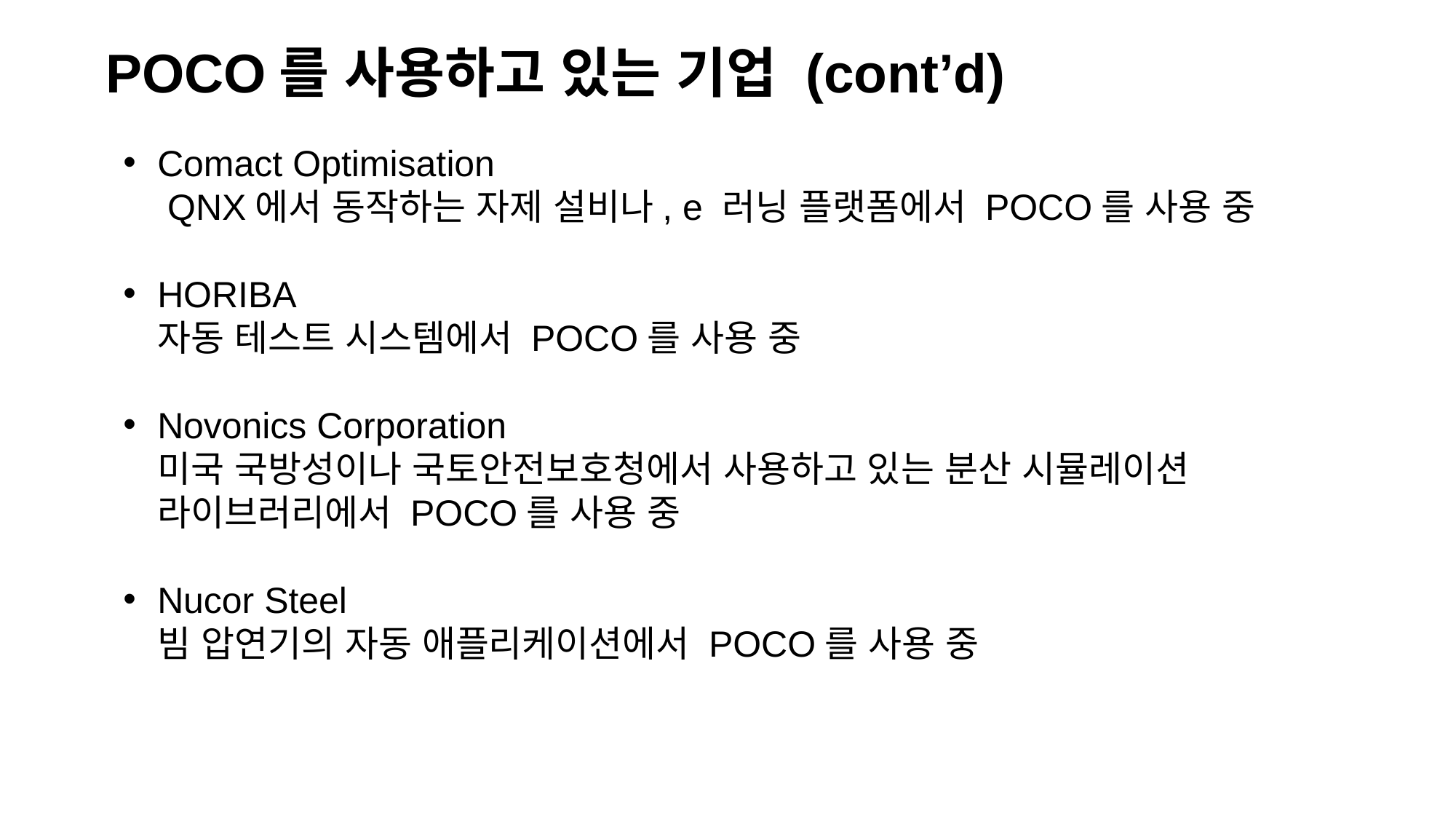

POCO를 사용하고 있는 기업 (cont’d)
Comact Optimisation
 QNX에서 동작하는 자제 설비나, e 러닝 플랫폼에서 POCO를 사용 중
HORIBA
자동 테스트 시스템에서 POCO를 사용 중

Novonics Corporation
미국 국방성이나 국토안전보호청에서 사용하고 있는 분산 시뮬레이션 라이브러리에서 POCO를 사용 중
Nucor Steel
빔 압연기의 자동 애플리케이션에서 POCO를 사용 중